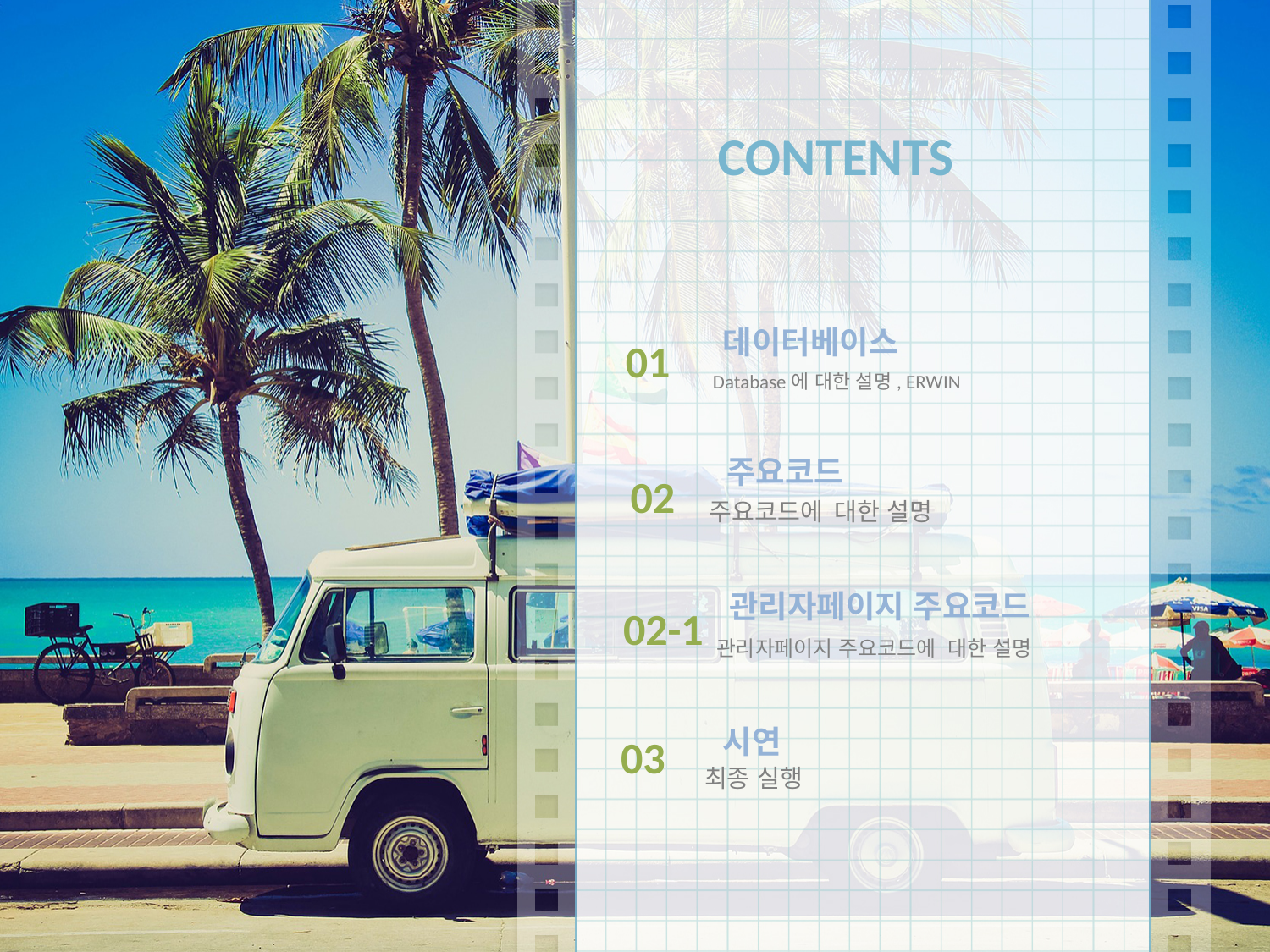

CONTENTS
데이터베이스
01
Database에 대한 설명, ERWIN
주요코드
02
주요코드에  대한 설명
관리자페이지 주요코드
02-1
관리자페이지 주요코드에  대한 설명
시연
03
최종 실행